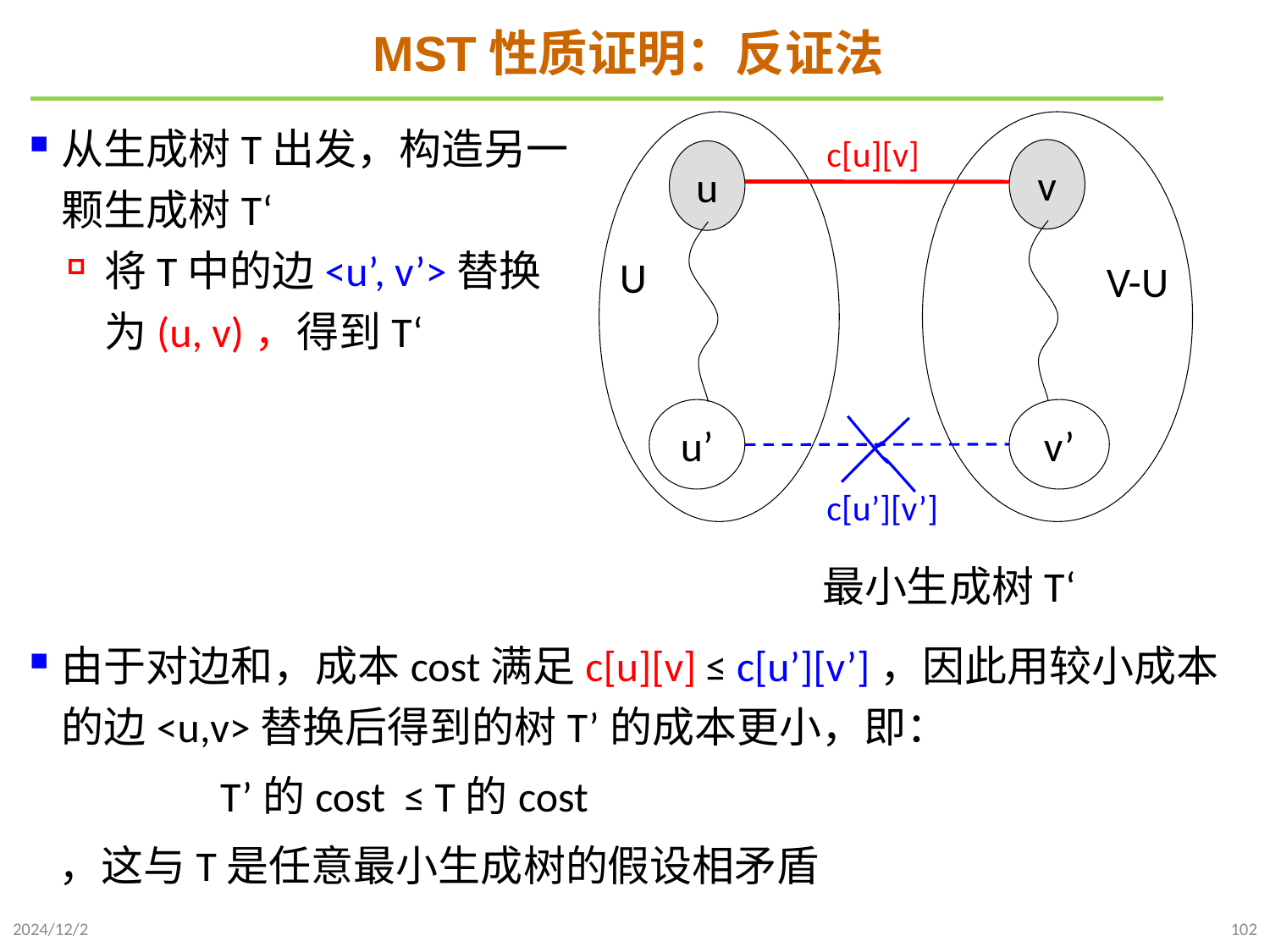

# MST性质证明：反证法
从生成树T出发，构造另一颗生成树T‘
将T中的边<u’, v’>替换为(u, v)，得到T‘

c[u][v]
v
u

U
V-U
u’
v’

c[u’][v’]
最小生成树T‘
由于对边和，成本cost满足c[u][v] ≤ c[u’][v’]，因此用较小成本的边<u,v>替换后得到的树T’的成本更小，即：
                    T’的cost  ≤ T的cost
  ，这与T是任意最小生成树的假设相矛盾

2024/12/2
102